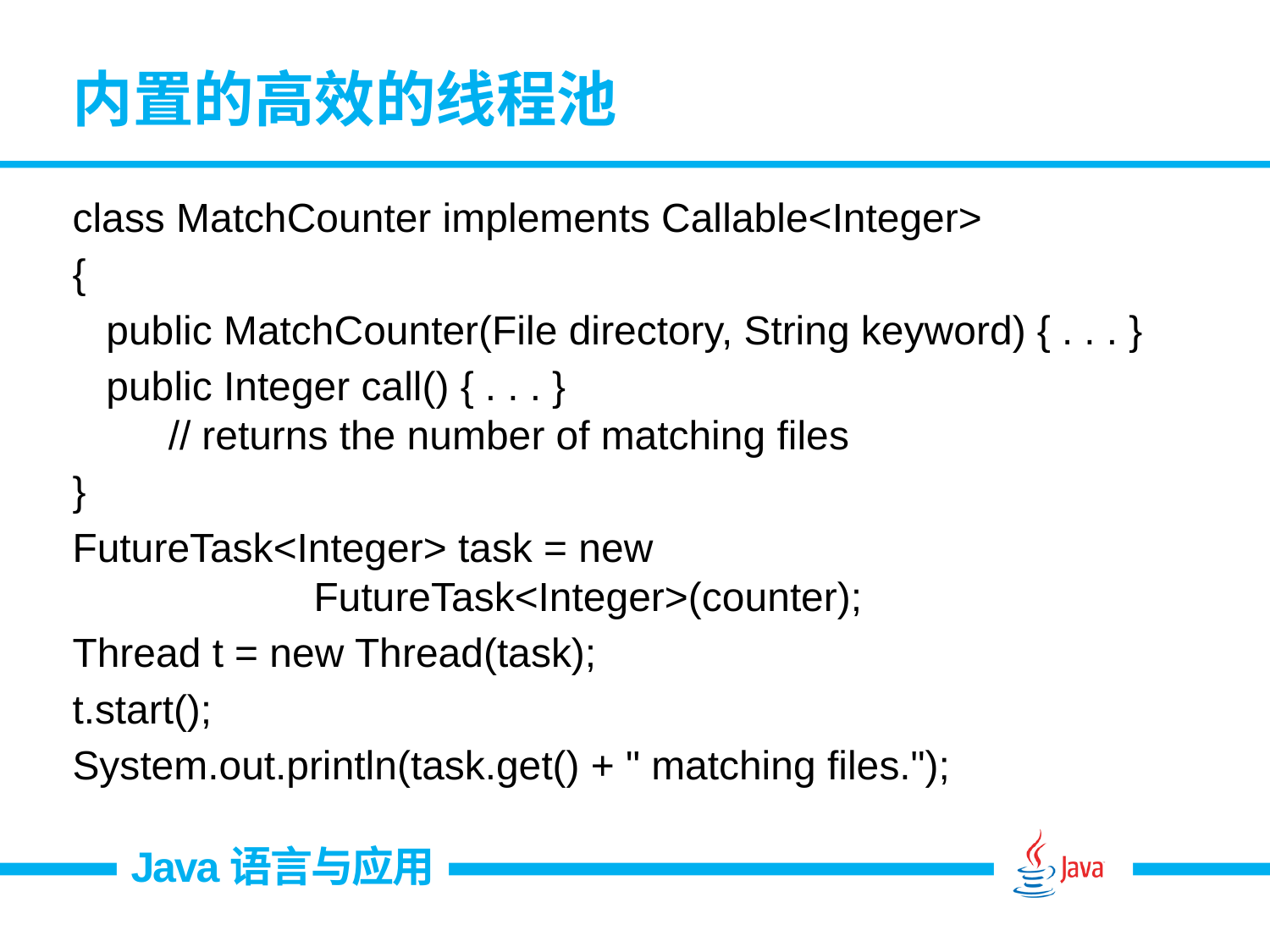

# 内置的高效的线程池
class MatchCounter implements Callable<Integer>
{
   public MatchCounter(File directory, String keyword) { . . . }
   public Integer call() { . . . }
    // returns the number of matching files
}
FutureTask<Integer> task = new
                 FutureTask<Integer>(counter);
Thread t = new Thread(task);
t.start();
System.out.println(task.get() + " matching files.");